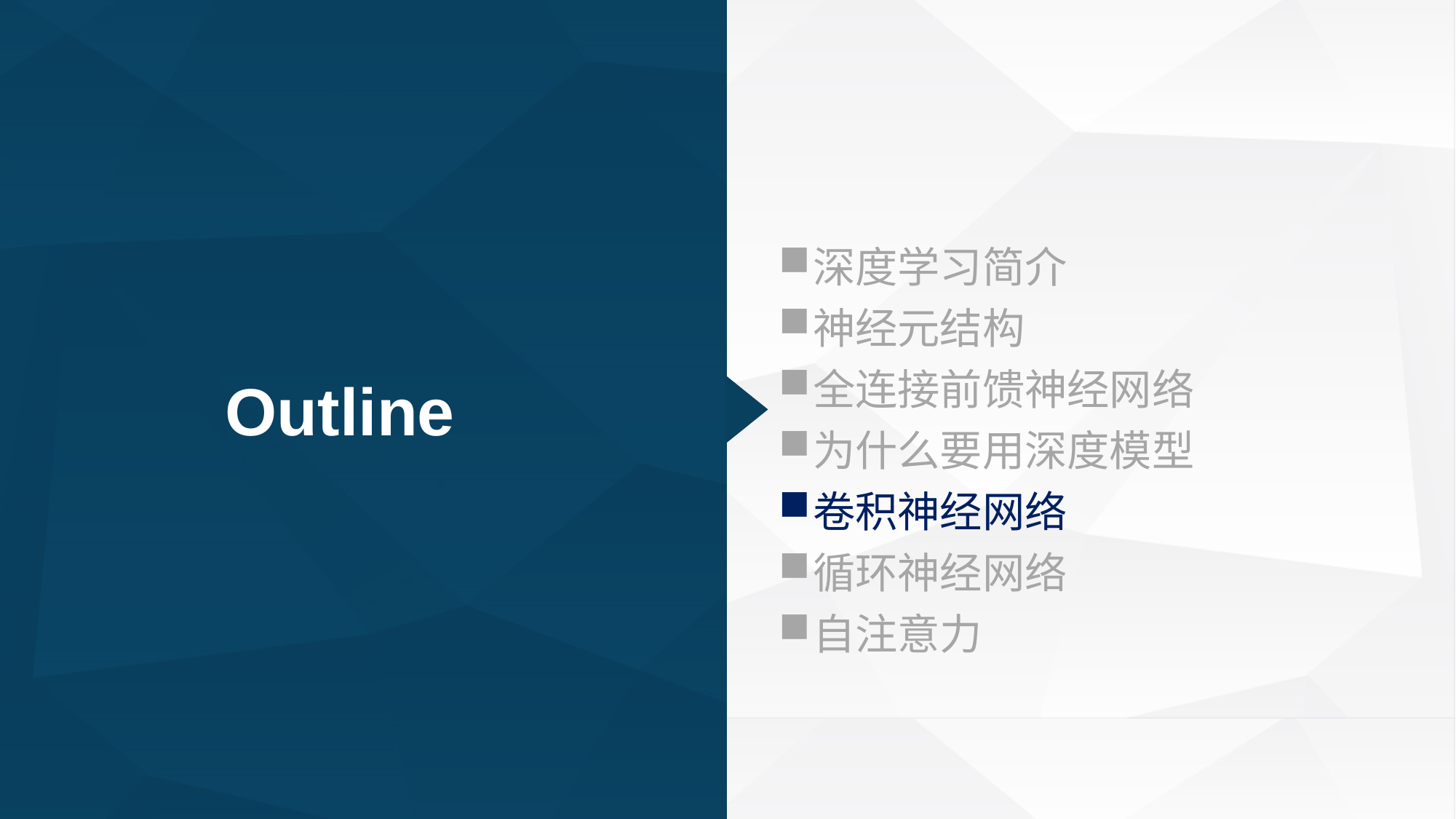

深度学习简介
神经元结构
全连接前馈神经网络
为什么要用深度模型
卷积神经网络
循环神经网络
自注意力
Outline